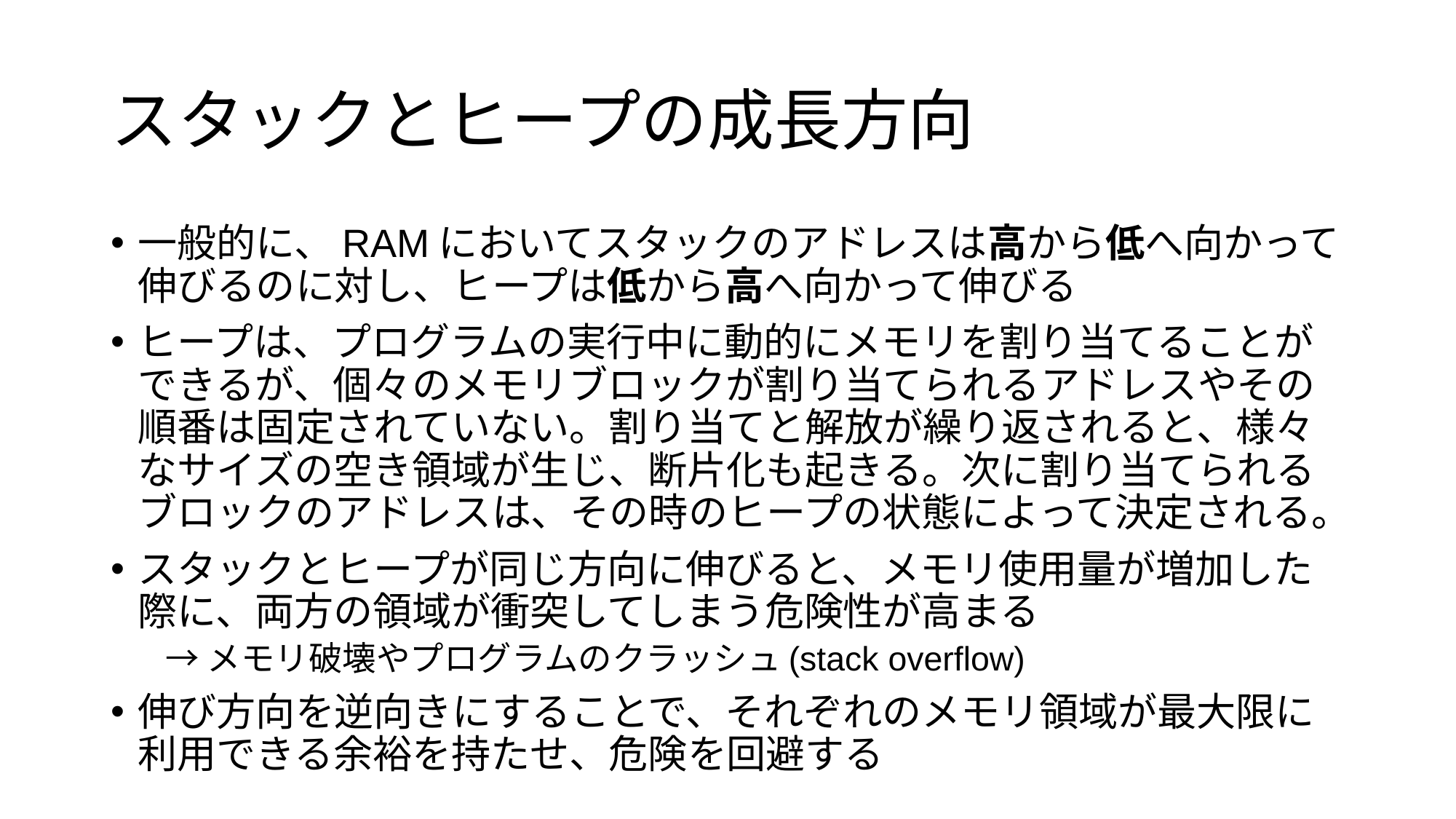

# スタックとヒープの成長方向
一般的に、RAMにおいてスタックのアドレスは高から低へ向かって伸びるのに対し、ヒープは低から高へ向かって伸びる
ヒープは、プログラムの実行中に動的にメモリを割り当てることができるが、個々のメモリブロックが割り当てられるアドレスやその順番は固定されていない。割り当てと解放が繰り返されると、様々なサイズの空き領域が生じ、断片化も起きる。次に割り当てられるブロックのアドレスは、その時のヒープの状態によって決定される。
スタックとヒープが同じ方向に伸びると、メモリ使用量が増加した際に、両方の領域が衝突してしまう危険性が高まる
→メモリ破壊やプログラムのクラッシュ(stack overflow)
伸び方向を逆向きにすることで、それぞれのメモリ領域が最大限に利用できる余裕を持たせ、危険を回避する